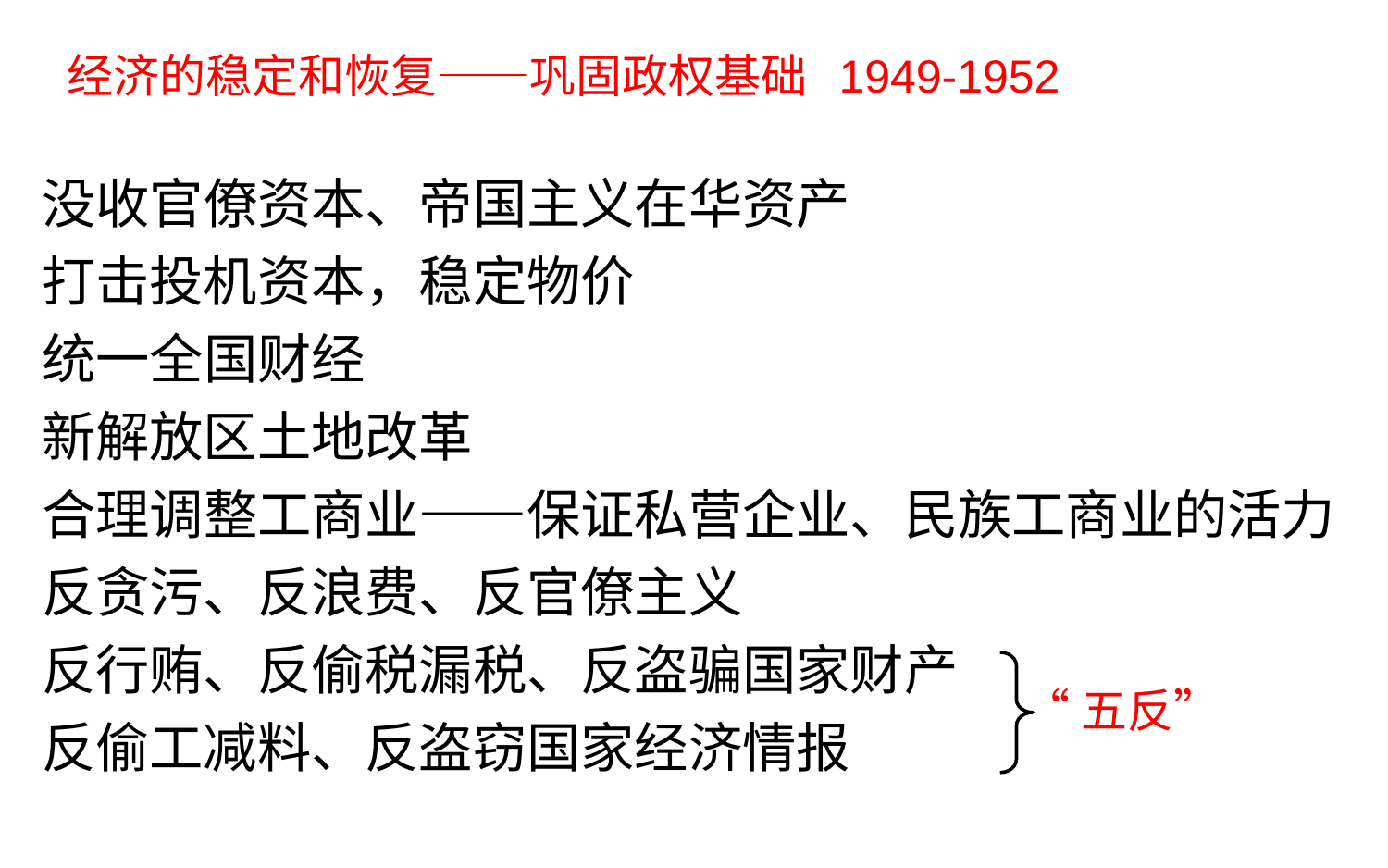

经济的稳定和恢复——巩固政权基础  1949-1952
没收官僚资本、帝国主义在华资产
打击投机资本，稳定物价
统一全国财经
新解放区土地改革
合理调整工商业——保证私营企业、民族工商业的活力
反贪污、反浪费、反官僚主义
反行贿、反偷税漏税、反盗骗国家财产
反偷工减料、反盗窃国家经济情报

“五反”